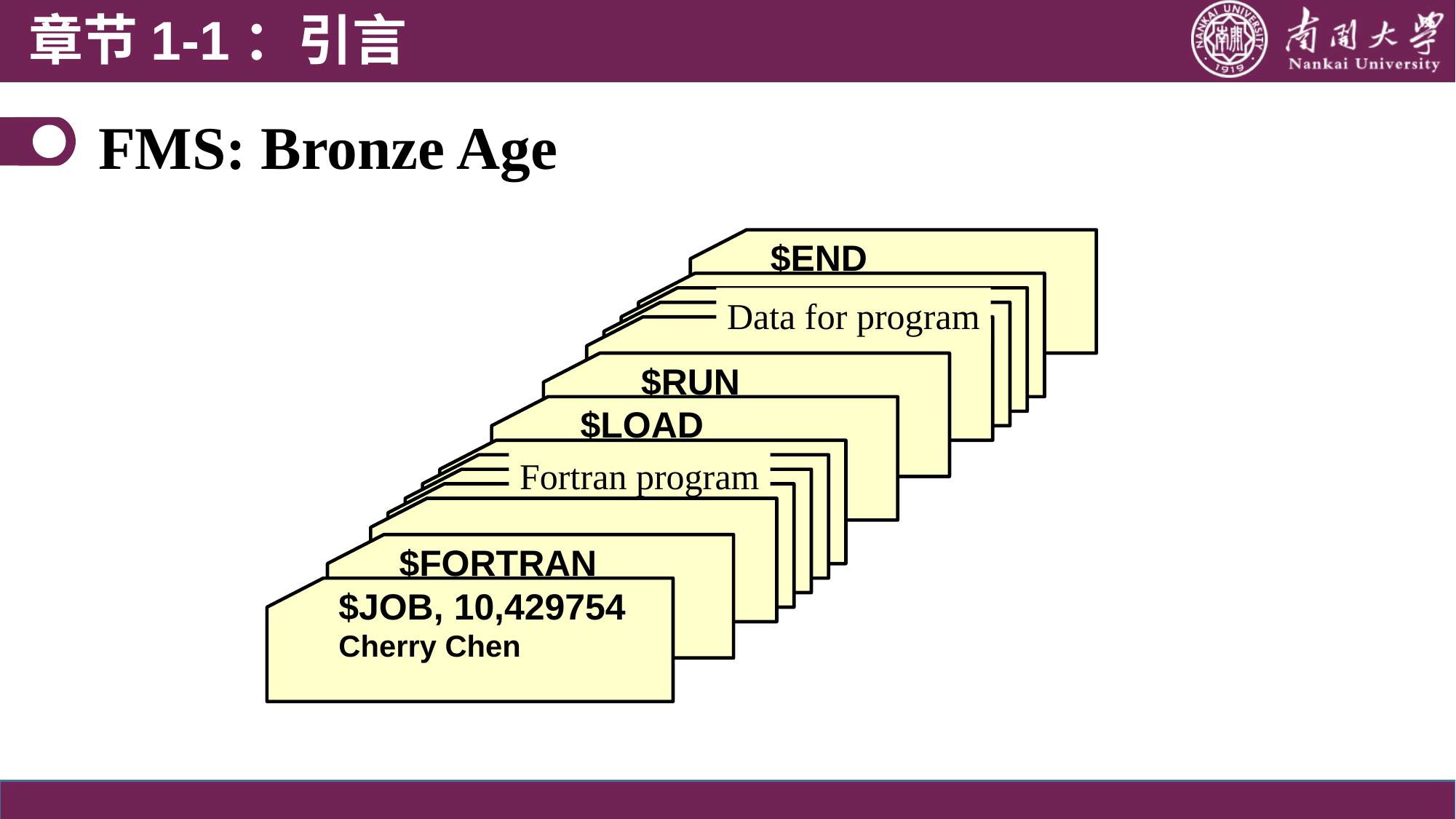

章节1-1：引言
# FMS: Bronze Age

$END

Data for program

$RUN

$LOAD

Fortran program

$FORTRAN

$JOB, 10,429754
Cherry Chen